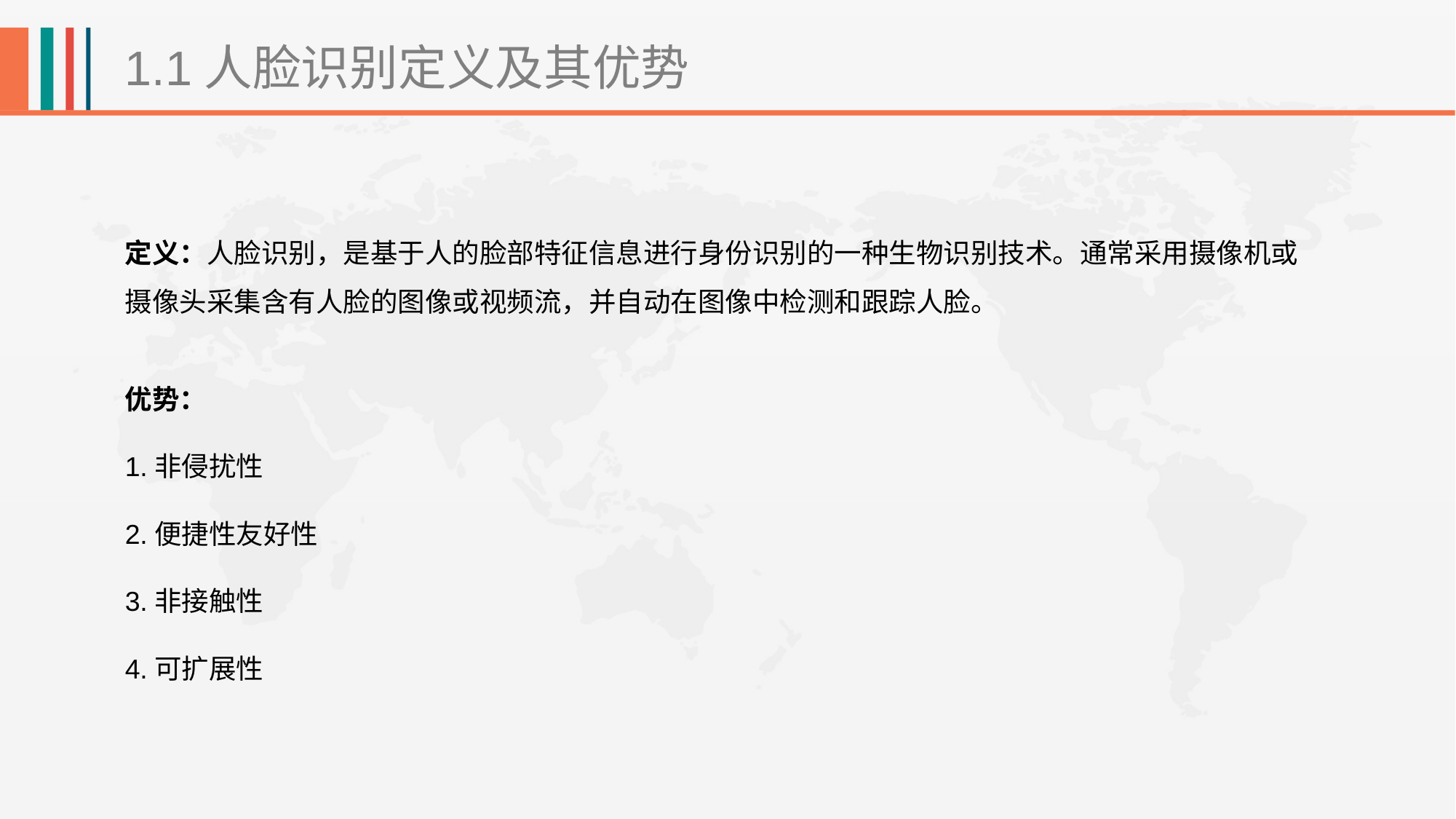

1.1人脸识别定义及其优势

定义：人脸识别，是基于人的脸部特征信息进行身份识别的一种生物识别技术。通常采用摄像机或摄像头采集含有人脸的图像或视频流，并自动在图像中检测和跟踪人脸。
优势：
1.非侵扰性
2.便捷性友好性
3.非接触性
4.可扩展性